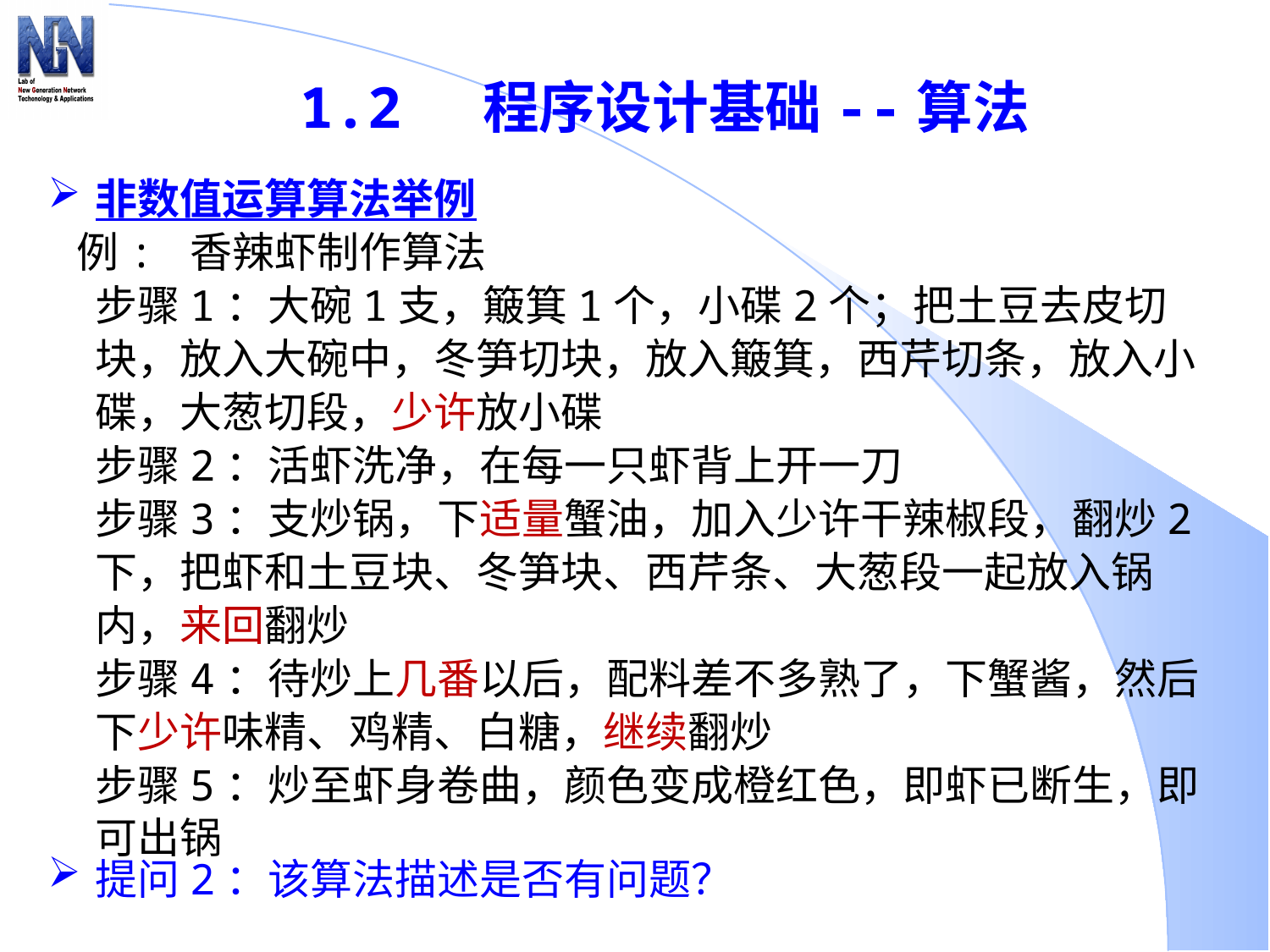

1.2  程序设计基础--算法
非数值运算算法举例
  例: 香辣虾制作算法
步骤1：大碗1支，簸箕1个，小碟2个；把土豆去皮切块，放入大碗中，冬笋切块，放入簸箕，西芹切条，放入小碟，大葱切段，少许放小碟
步骤2：活虾洗净，在每一只虾背上开一刀
步骤3：支炒锅，下适量蟹油，加入少许干辣椒段，翻炒2下，把虾和土豆块、冬笋块、西芹条、大葱段一起放入锅内，来回翻炒
步骤4：待炒上几番以后，配料差不多熟了，下蟹酱，然后下少许味精、鸡精、白糖，继续翻炒
步骤5：炒至虾身卷曲，颜色变成橙红色，即虾已断生，即可出锅
提问2：该算法描述是否有问题？